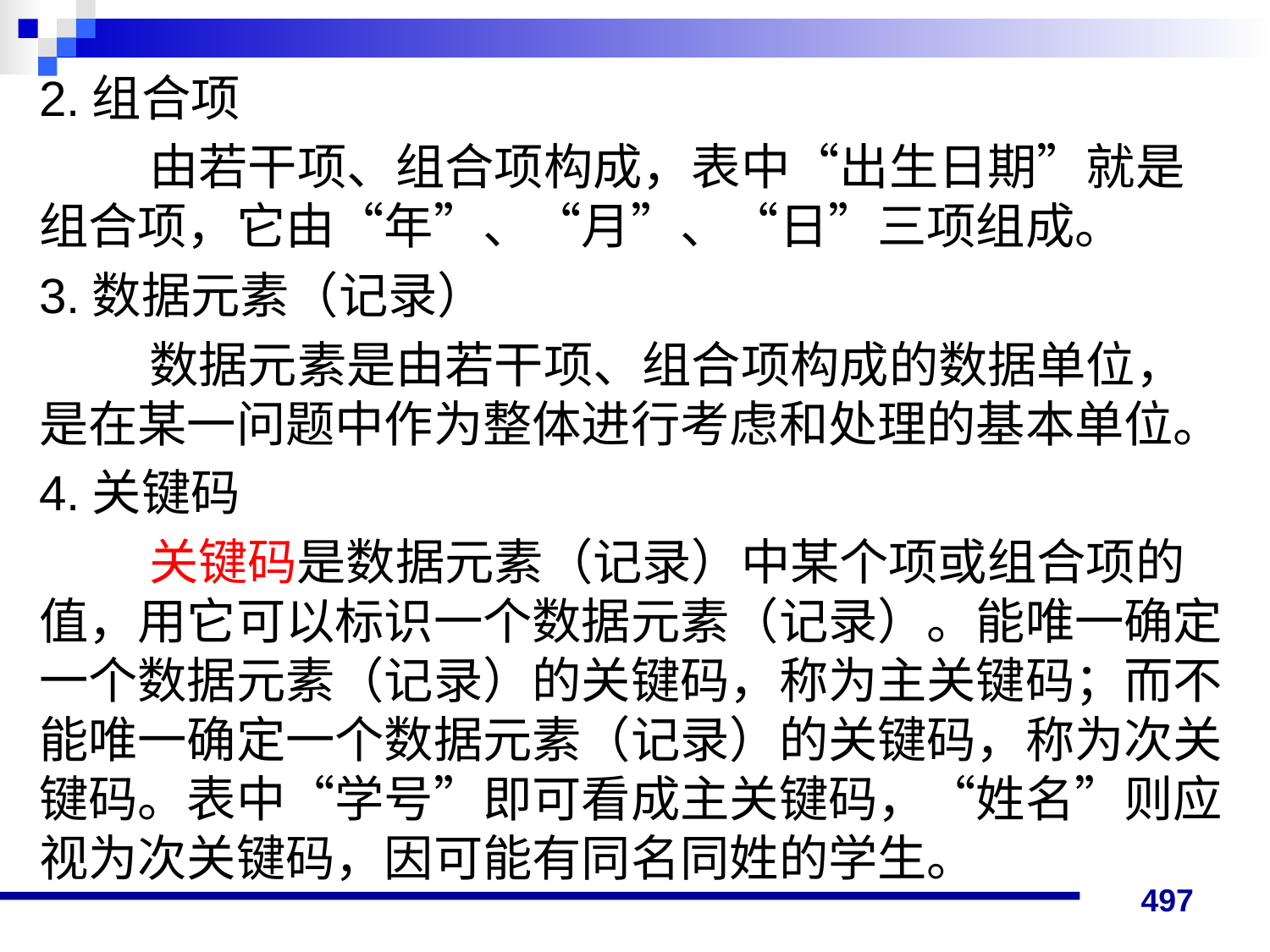

2.组合项
由若干项、组合项构成，表中“出生日期”就是组合项，它由“年”、“月”、“日”三项组成。
3.数据元素（记录）
数据元素是由若干项、组合项构成的数据单位，是在某一问题中作为整体进行考虑和处理的基本单位。
4.关键码
关键码是数据元素（记录）中某个项或组合项的值，用它可以标识一个数据元素（记录）。能唯一确定一个数据元素（记录）的关键码，称为主关键码；而不能唯一确定一个数据元素（记录）的关键码，称为次关键码。表中“学号”即可看成主关键码，“姓名”则应视为次关键码，因可能有同名同姓的学生。

497